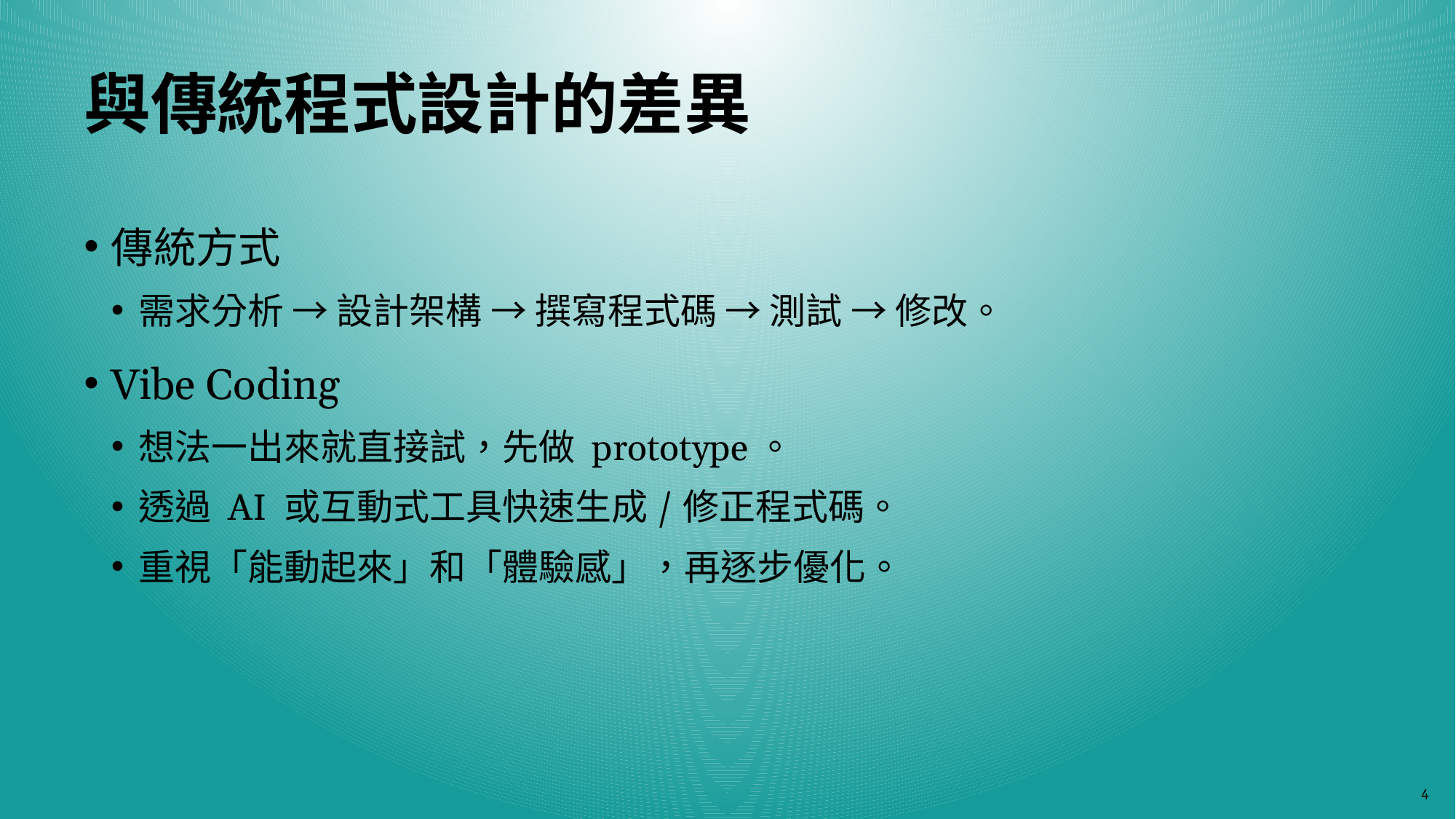

# 與傳統程式設計的差異
傳統方式
需求分析 → 設計架構 → 撰寫程式碼 → 測試 → 修改。
Vibe Coding
想法一出來就直接試，先做 prototype。
透過 AI 或互動式工具快速生成/修正程式碼。
重視「能動起來」和「體驗感」，再逐步優化。
4